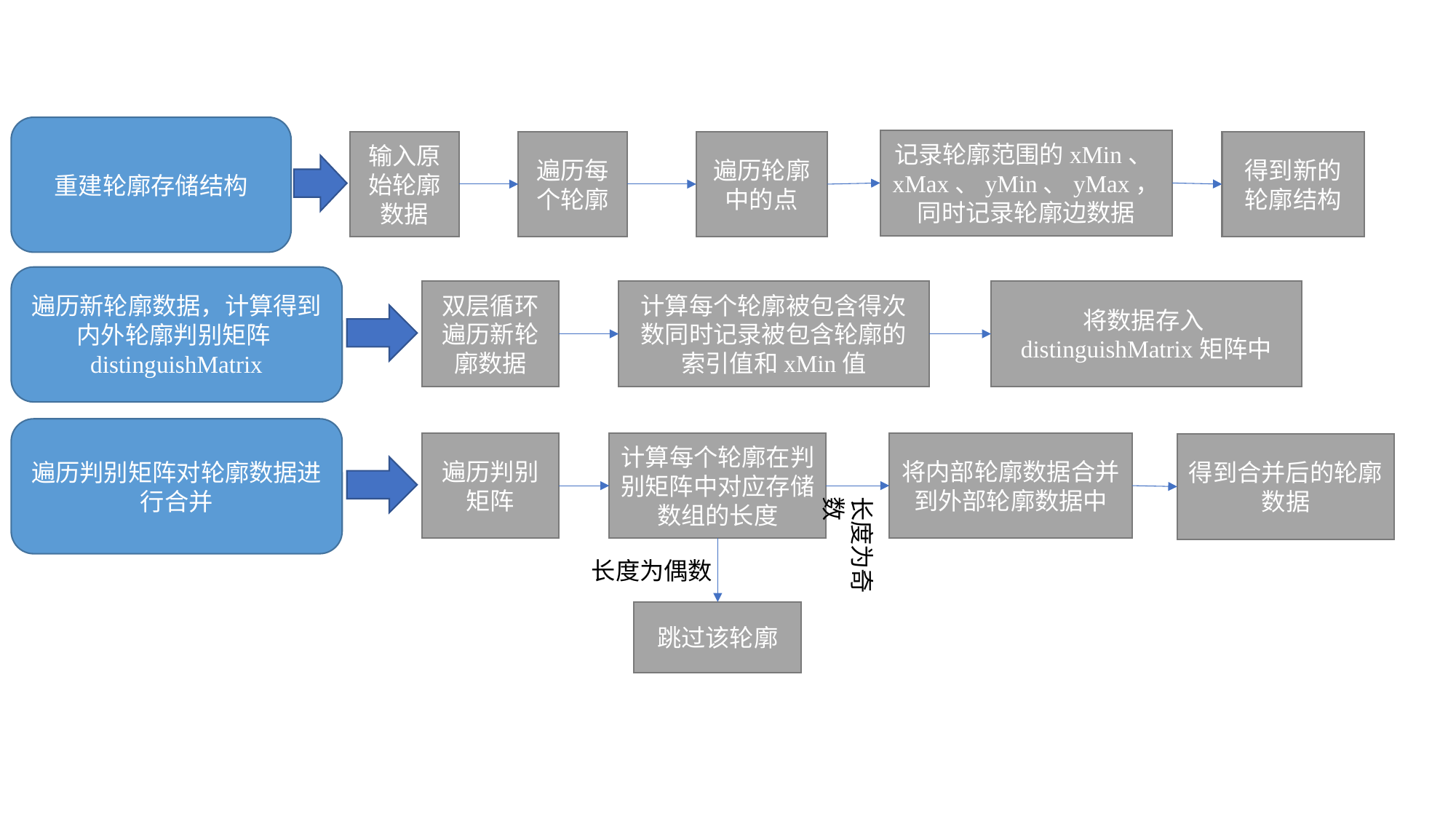

重建轮廓存储结构
记录轮廓范围的xMin、xMax、yMin、yMax，同时记录轮廓边数据
遍历每个轮廓
遍历轮廓中的点
得到新的轮廓结构
输入原始轮廓数据

遍历新轮廓数据，计算得到内外轮廓判别矩阵distinguishMatrix
双层循环遍历新轮廓数据
计算每个轮廓被包含得次数同时记录被包含轮廓的索引值和xMin值
将数据存入distinguishMatrix矩阵中

遍历判别矩阵对轮廓数据进行合并
遍历判别矩阵
计算每个轮廓在判别矩阵中对应存储数组的长度
将内部轮廓数据合并到外部轮廓数据中
得到合并后的轮廓数据

长度为奇数
长度为偶数
跳过该轮廓